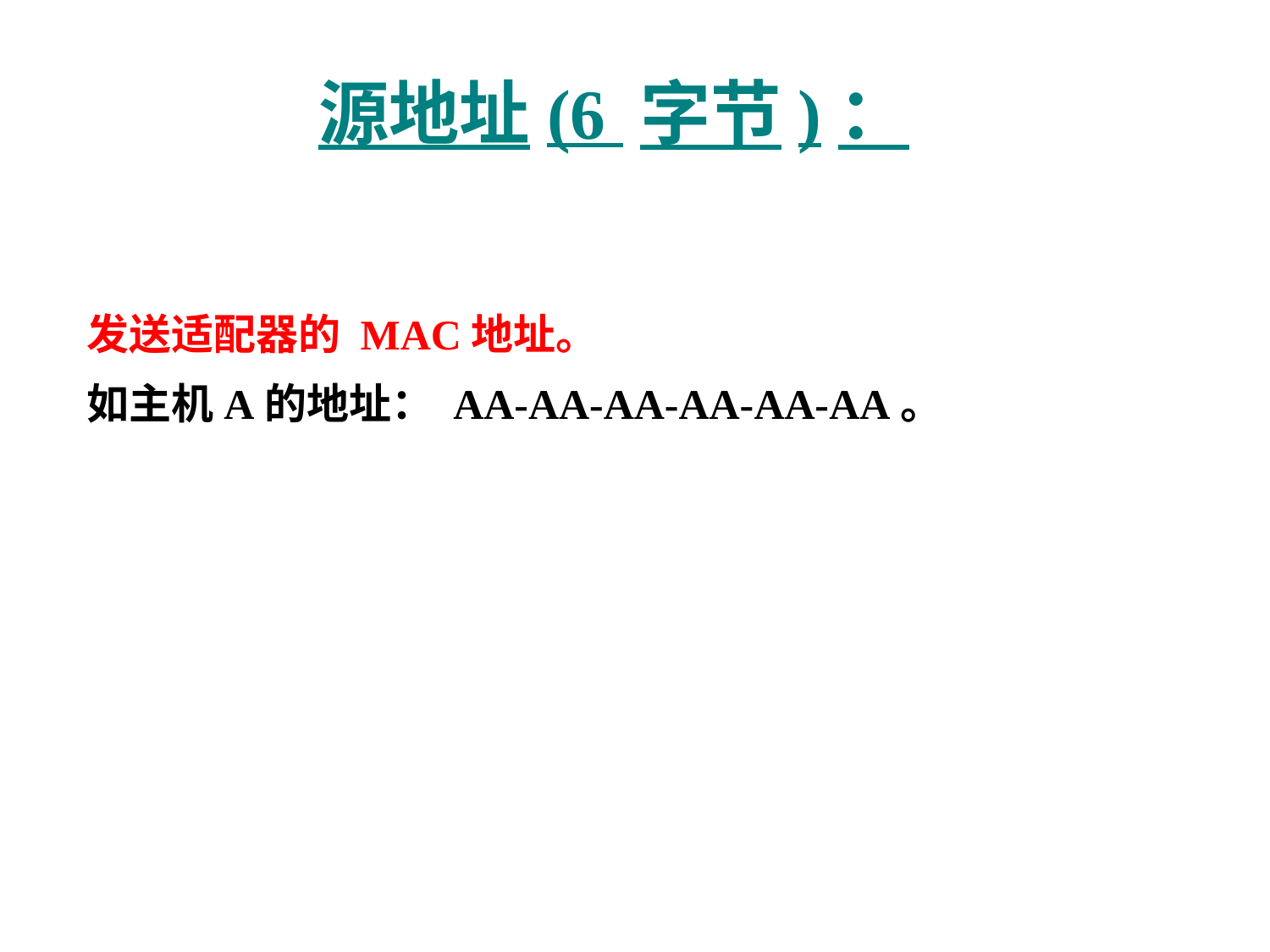

# 源地址(6 字节)：
发送适配器的 MAC地址。
如主机A的地址： AA-AA-AA-AA-AA-AA。
113